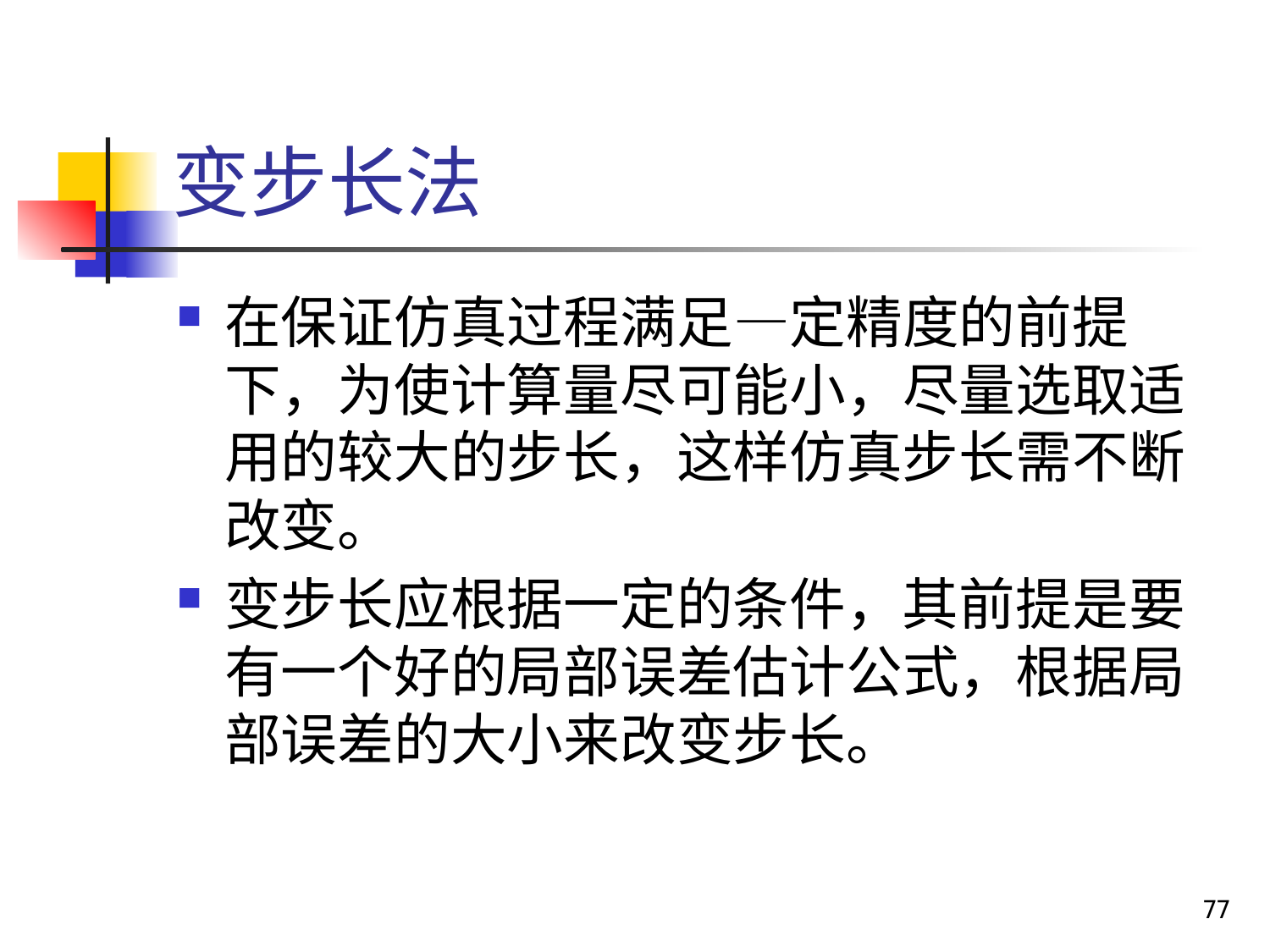

# 变步长法
在保证仿真过程满足—定精度的前提下，为使计算量尽可能小，尽量选取适用的较大的步长，这样仿真步长需不断改变。
变步长应根据一定的条件，其前提是要有一个好的局部误差估计公式，根据局部误差的大小来改变步长。
77